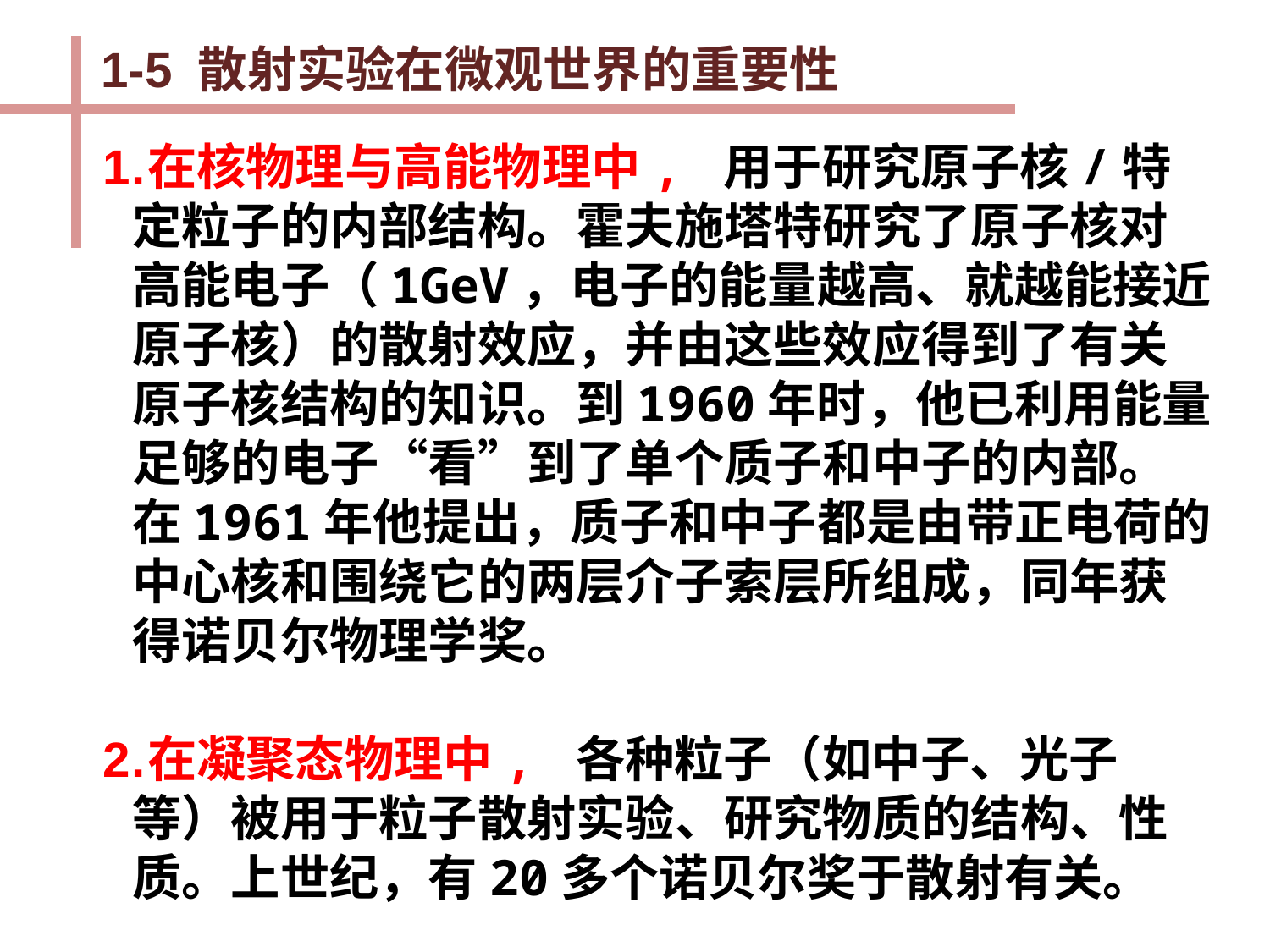

1-5 散射实验在微观世界的重要性
在核物理与高能物理中, 用于研究原子核/特定粒子的内部结构。霍夫施塔特研究了原子核对高能电子（1GeV，电子的能量越高、就越能接近原子核）的散射效应，并由这些效应得到了有关原子核结构的知识。到1960年时，他已利用能量足够的电子“看”到了单个质子和中子的内部。在1961年他提出，质子和中子都是由带正电荷的中心核和围绕它的两层介子索层所组成，同年获得诺贝尔物理学奖。

在凝聚态物理中, 各种粒子（如中子、光子等）被用于粒子散射实验、研究物质的结构、性质。上世纪，有20多个诺贝尔奖于散射有关。